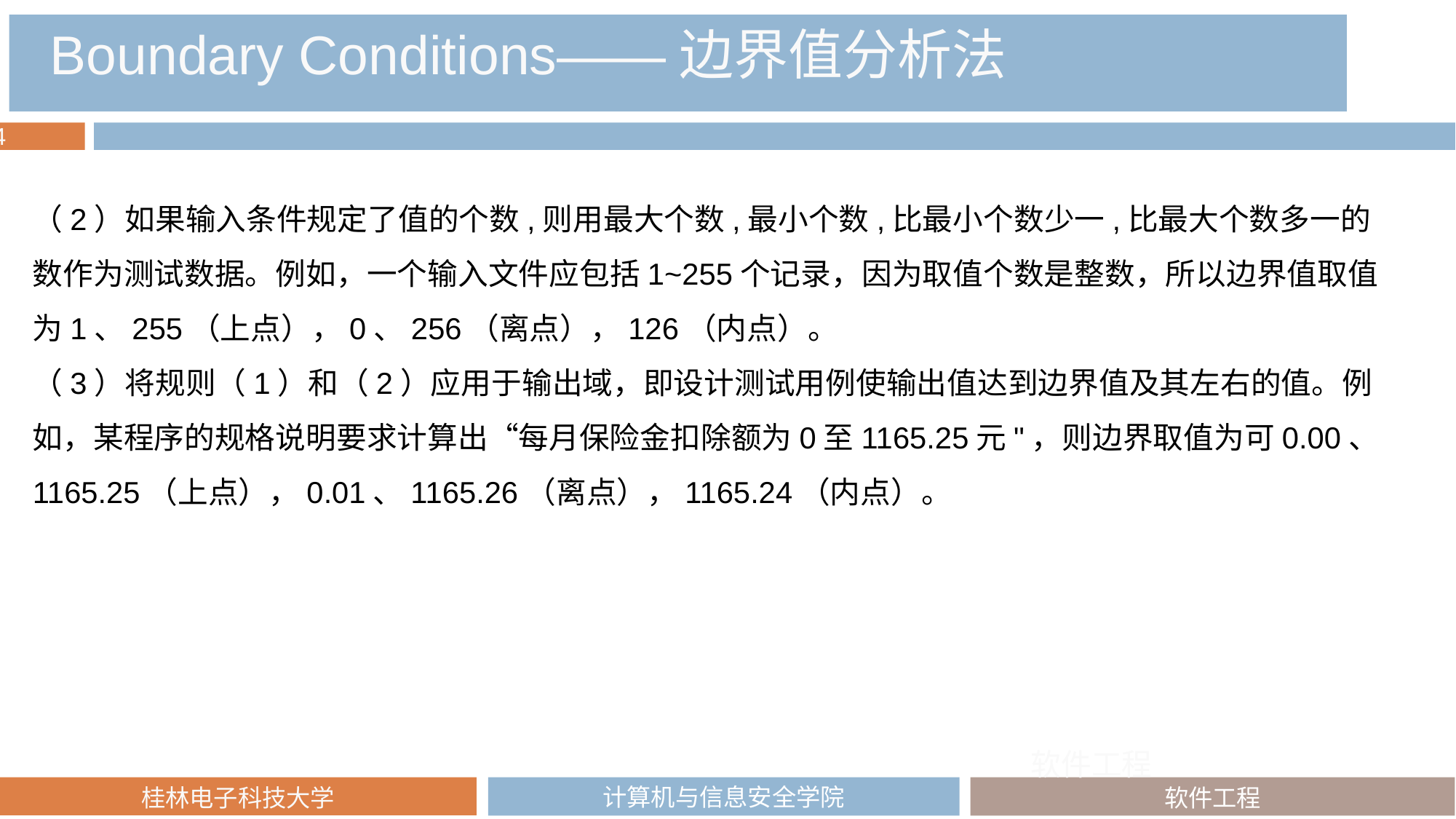

Boundary Conditions——边界值分析法

（2）如果输入条件规定了值的个数,则用最大个数,最小个数,比最小个数少一,比最大个数多一的数作为测试数据。例如，一个输入文件应包括1~255个记录，因为取值个数是整数，所以边界值取值为1、255（上点），0、256（离点），126（内点）。
（3）将规则（1）和（2）应用于输出域，即设计测试用例使输出值达到边界值及其左右的值。例如，某程序的规格说明要求计算出“每月保险金扣除额为0至1165.25元"，则边界取值为可0.00、1165.25（上点），0.01、1165.26（离点），1165.24（内点）。
软件工程